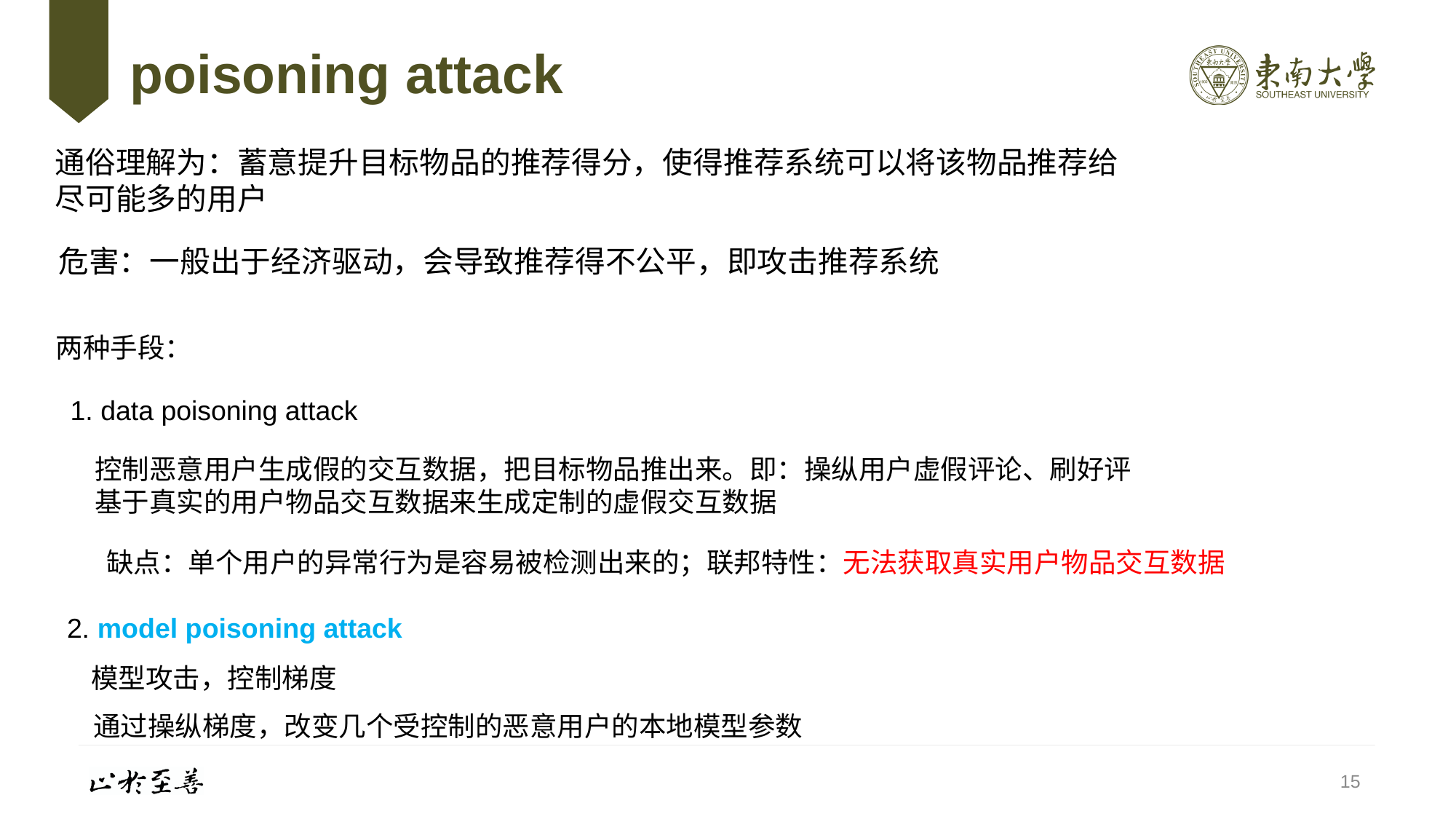

# poisoning attack
通俗理解为：蓄意提升目标物品的推荐得分，使得推荐系统可以将该物品推荐给尽可能多的用户
危害：一般出于经济驱动，会导致推荐得不公平，即攻击推荐系统
两种手段：
1. data poisoning attack
控制恶意用户生成假的交互数据，把目标物品推出来。即：操纵用户虚假评论、刷好评
基于真实的用户物品交互数据来生成定制的虚假交互数据
缺点：单个用户的异常行为是容易被检测出来的；联邦特性：无法获取真实用户物品交互数据
2. model poisoning attack
模型攻击，控制梯度
通过操纵梯度，改变几个受控制的恶意用户的本地模型参数
15